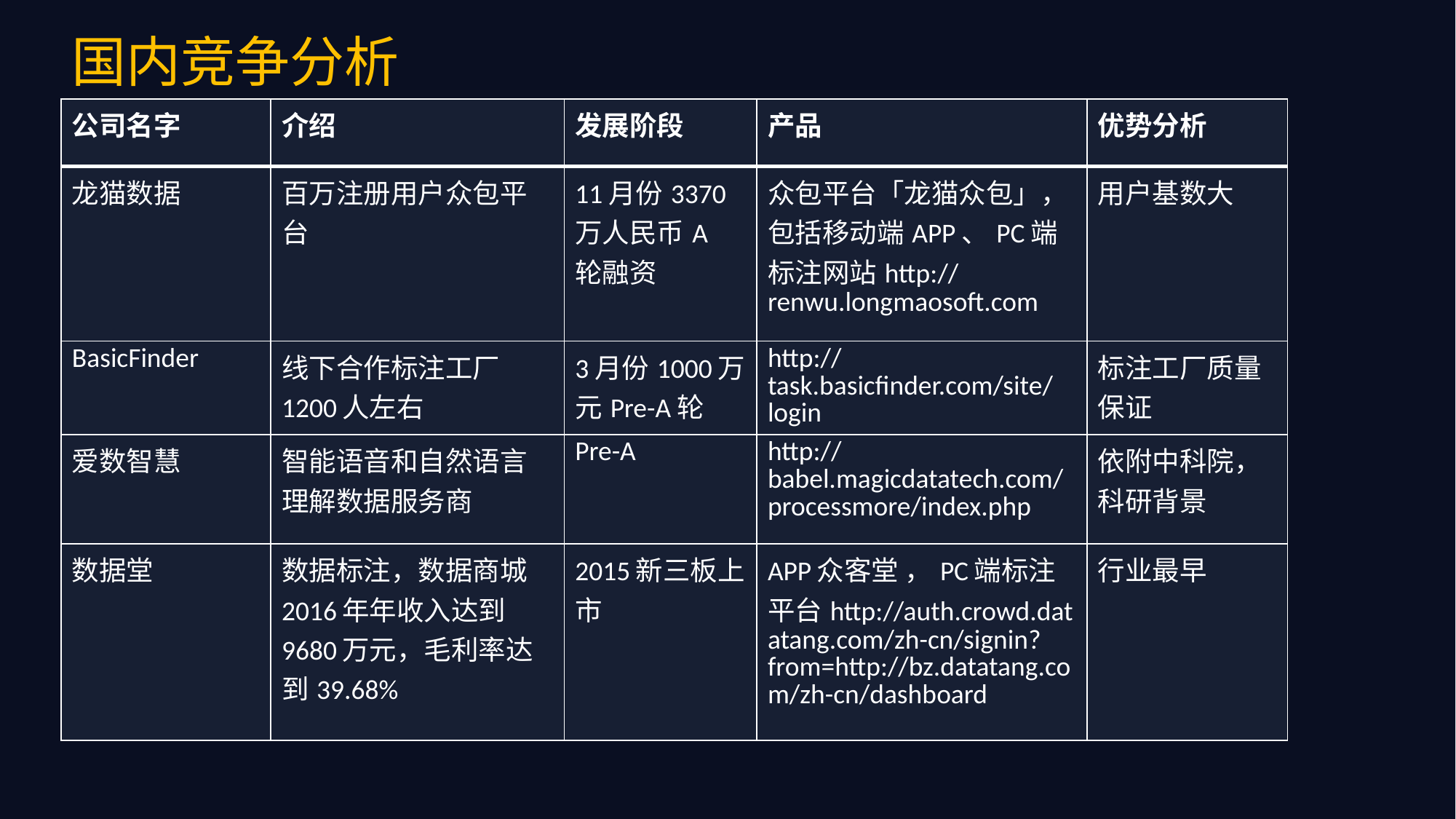

国内竞争分析
| 公司名字 | 介绍 | 发展阶段 | 产品 | 优势分析 |
| --- | --- | --- | --- | --- |
| 龙猫数据 | 百万注册用户众包平台 | 11月份3370万人民币A 轮融资 | 众包平台「龙猫众包」，包括移动端APP、PC端标注网站http://renwu.longmaosoft.com | 用户基数大 |
| BasicFinder | 线下合作标注工厂1200人左右 | 3月份1000万元Pre-A轮 | http://task.basicfinder.com/site/login | 标注工厂质量保证 |
| 爱数智慧 | 智能语音和自然语言理解数据服务商 | Pre-A | http://babel.magicdatatech.com/processmore/index.php | 依附中科院，科研背景 |
| 数据堂 | 数据标注，数据商城 2016年年收入达到9680万元，毛利率达到39.68% | 2015新三板上市 | APP众客堂 ，PC端标注平台http://auth.crowd.datatang.com/zh-cn/signin?from=http://bz.datatang.com/zh-cn/dashboard | 行业最早 |